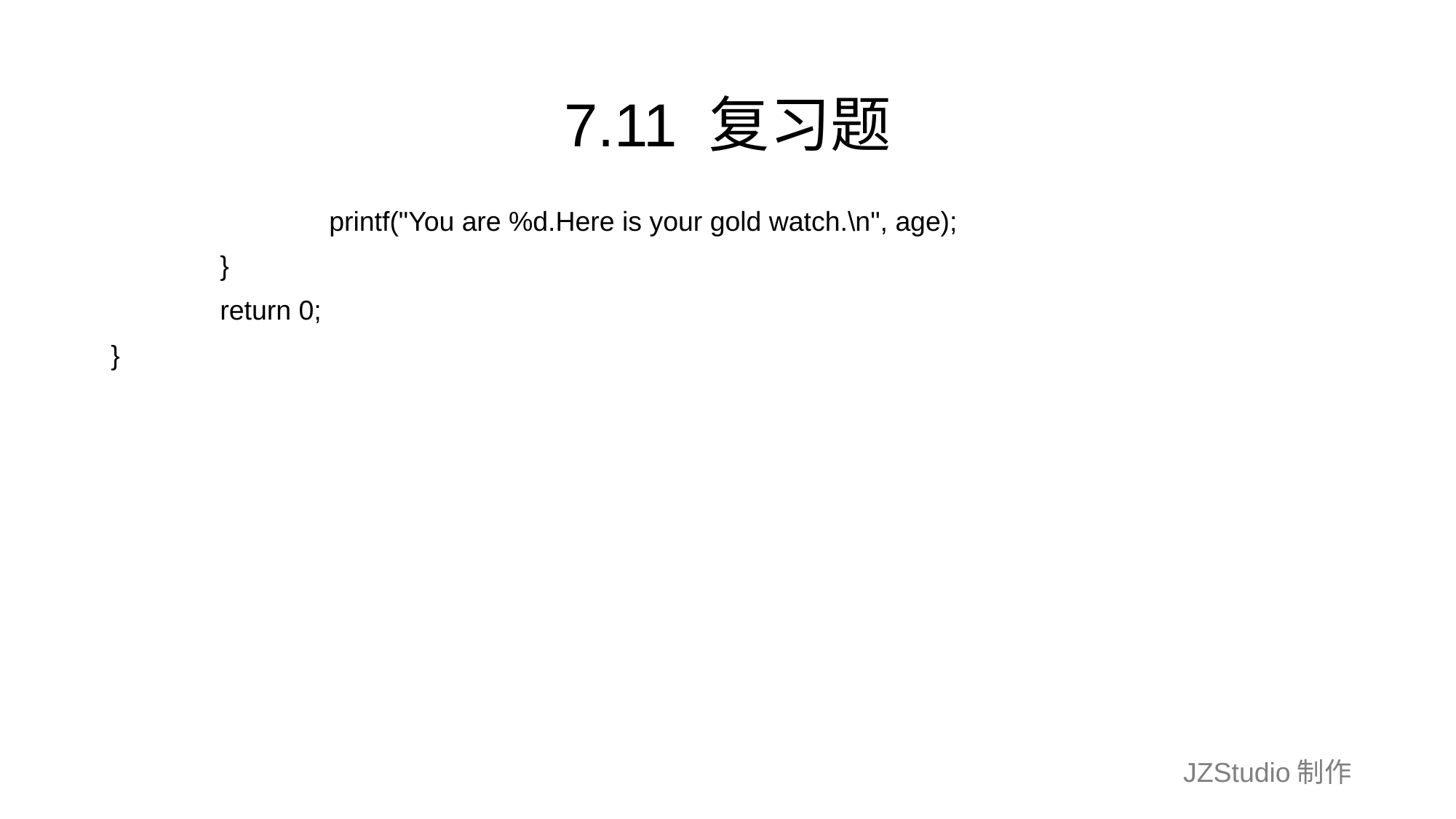

# 7.11 复习题
		printf("You are %d.Here is your gold watch.\n", age);
	}
	return 0;
}